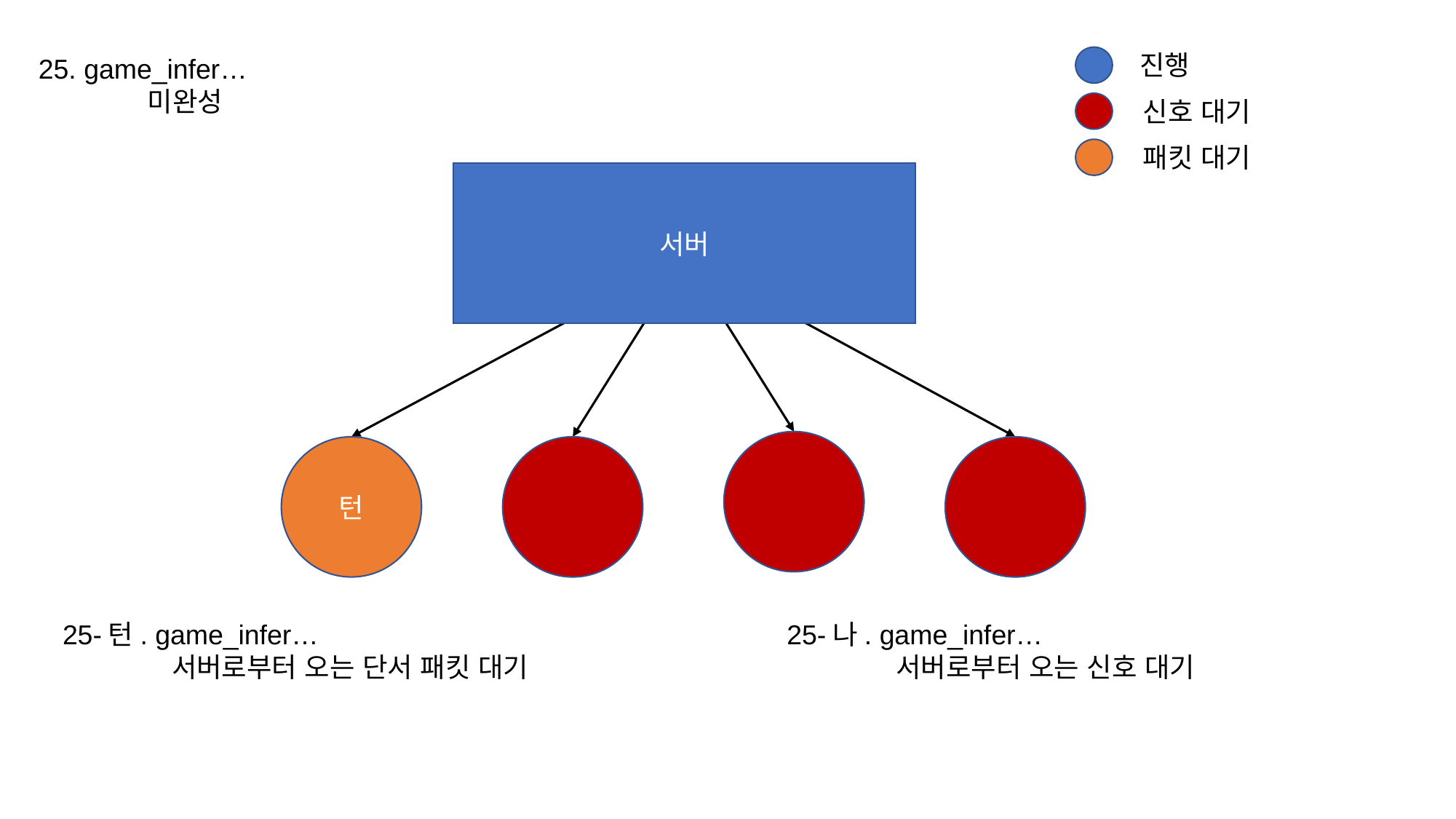

진행
25. game_infer…
	미완성

신호 대기

패킷 대기

서버

턴

25-턴. game_infer…
	서버로부터 오는 단서 패킷 대기
25-나. game_infer…
	서버로부터 오는 신호 대기